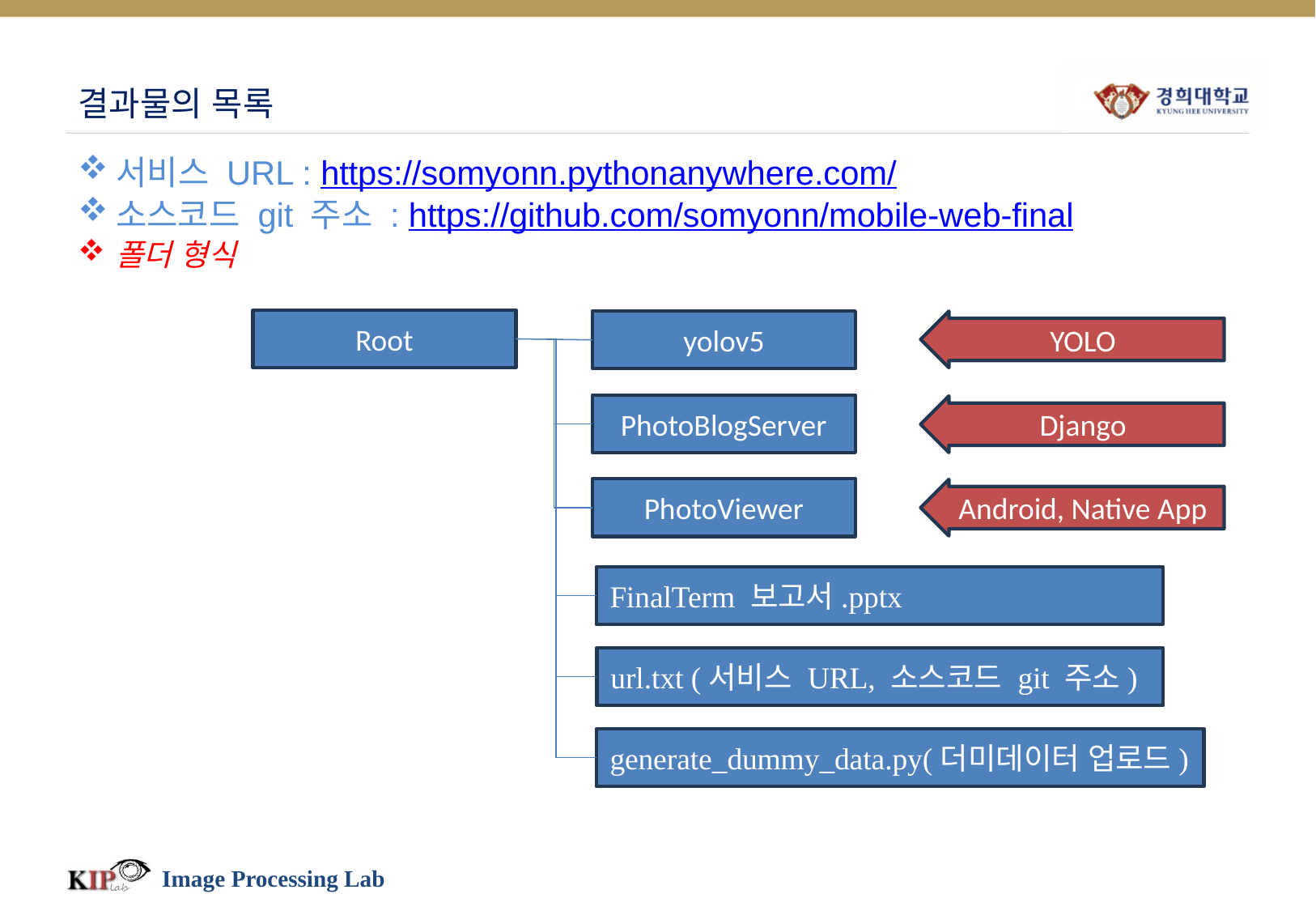

# 결과물의 목록
서비스 URL : https://somyonn.pythonanywhere.com/
소스코드 git 주소 : https://github.com/somyonn/mobile-web-final
폴더 형식
Root
yolov5
YOLO
PhotoBlogServer
Django
PhotoViewer
Android, Native App
FinalTerm 보고서.pptx
url.txt (서비스 URL, 소스코드 git 주소)
generate_dummy_data.py(더미데이터 업로드)
Image Processing Lab